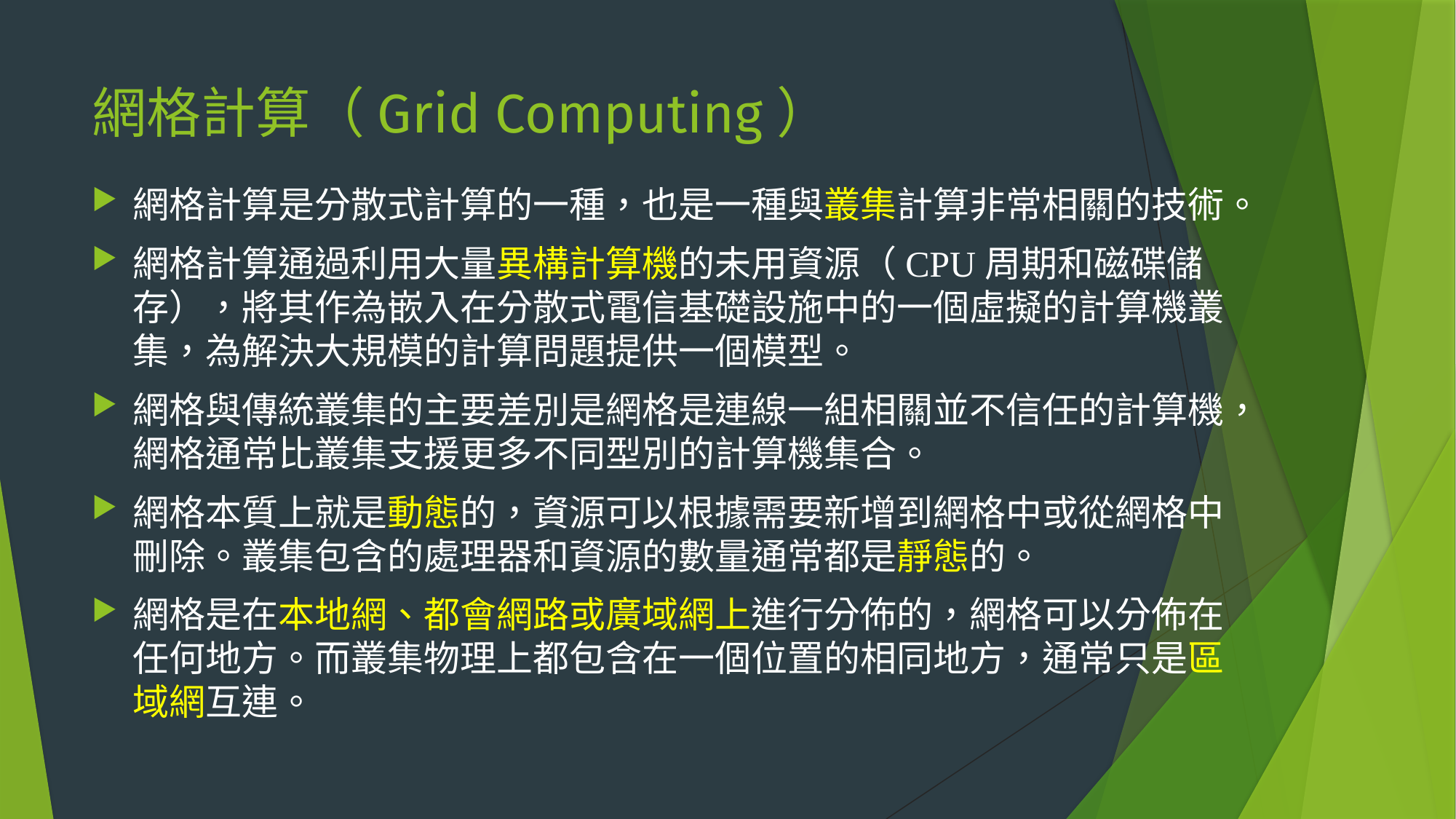

# 網格計算（Grid Computing）
網格計算是分散式計算的一種，也是一種與叢集計算非常相關的技術。
網格計算通過利用大量異構計算機的未用資源（CPU周期和磁碟儲存），將其作為嵌入在分散式電信基礎設施中的一個虛擬的計算機叢集，為解決大規模的計算問題提供一個模型。
網格與傳統叢集的主要差別是網格是連線一組相關並不信任的計算機，網格通常比叢集支援更多不同型別的計算機集合。
網格本質上就是動態的，資源可以根據需要新增到網格中或從網格中刪除。叢集包含的處理器和資源的數量通常都是靜態的。
網格是在本地網、都會網路或廣域網上進行分佈的，網格可以分佈在任何地方。而叢集物理上都包含在一個位置的相同地方，通常只是區域網互連。